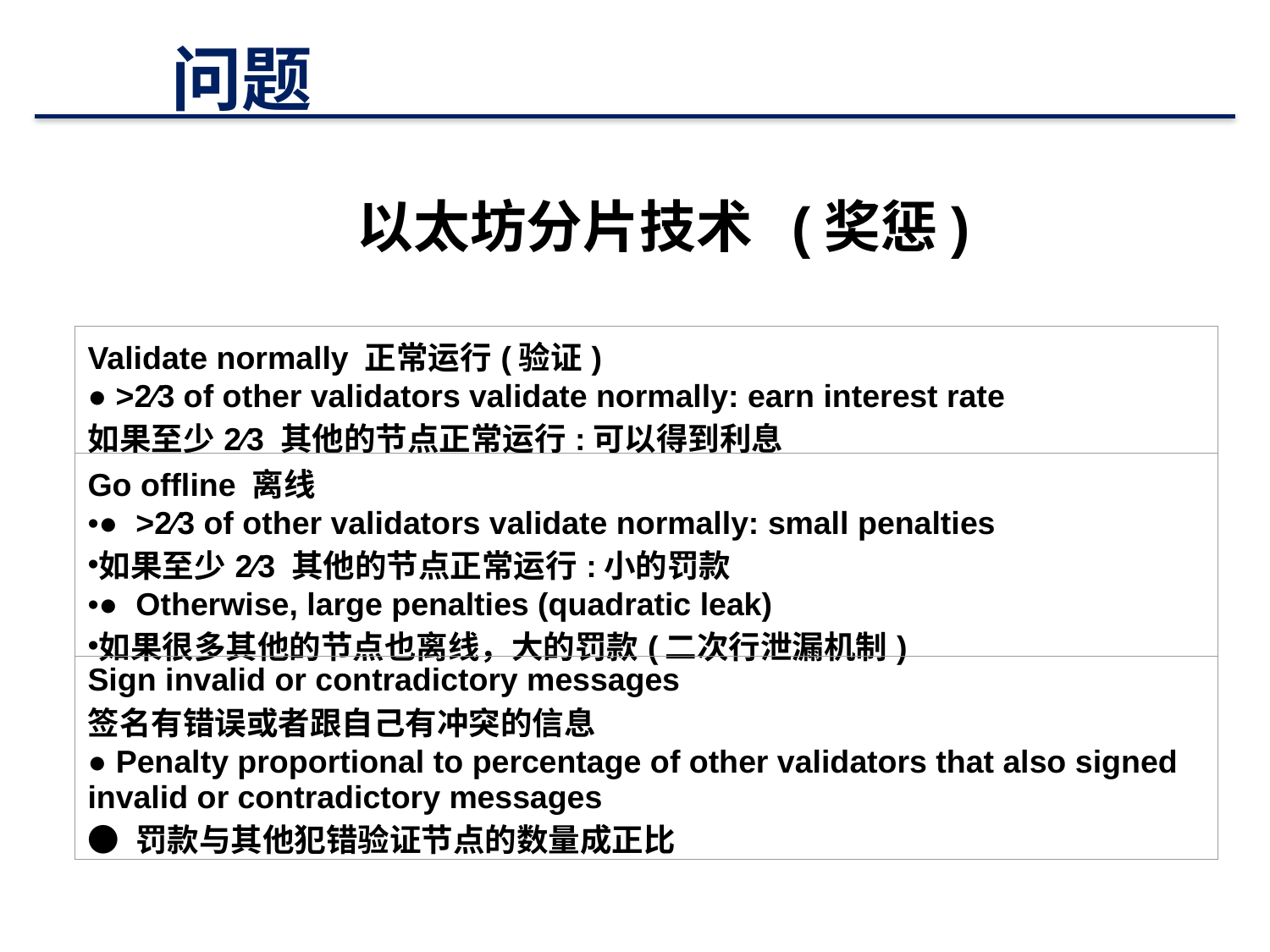

# 问题
49
以太坊分片技术  (奖惩)
| Validate normally 正常运行(验证) ● >2⁄3 of other validators validate normally: earn interest rate 如果至少2⁄3 其他的节点正常运行:可以得到利息 |
| --- |
| Go offline 离线 ●  >2⁄3 of other validators validate normally: small penalties 如果至少2⁄3 其他的节点正常运行:小的罚款 ●  Otherwise, large penalties (quadratic leak) 如果很多其他的节点也离线，大的罚款(二次行泄漏机制) |
| Sign invalid or contradictory messages 签名有错误或者跟自己有冲突的信息 ● Penalty proportional to percentage of other validators that also signed invalid or contradictory messages ● 罚款与其他犯错验证节点的数量成正比 |